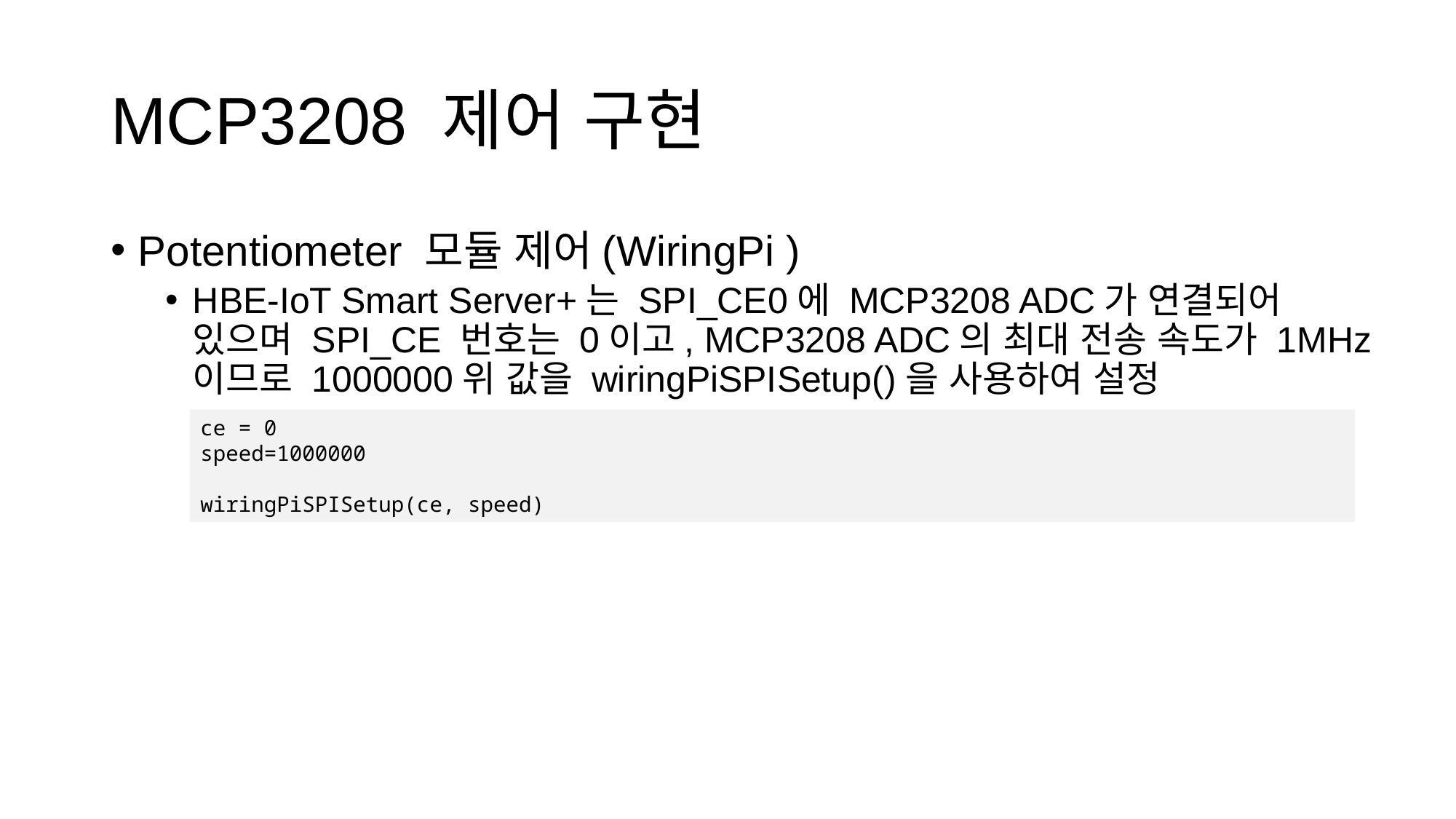

# MCP3208 제어 구현
Potentiometer 모듈 제어(WiringPi )
HBE-IoT Smart Server+는 SPI_CE0에 MCP3208 ADC가 연결되어 있으며 SPI_CE 번호는 0이고, MCP3208 ADC의 최대 전송 속도가 1MHz 이므로 1000000위 값을 wiringPiSPISetup()을 사용하여 설정

ce = 0
speed=1000000

wiringPiSPISetup(ce, speed)